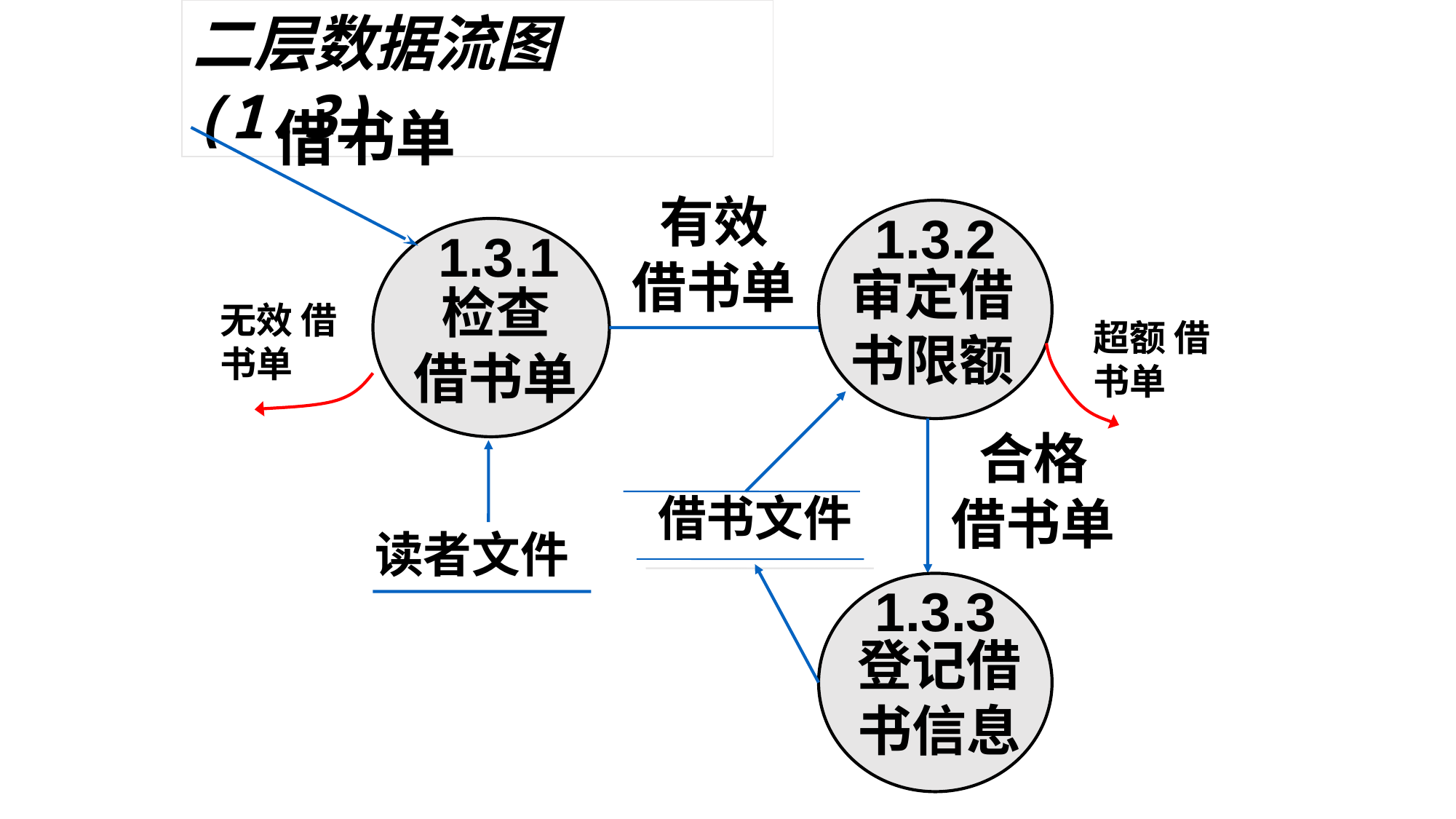

二层数据流图 (1.3)
借书单

有效
借书单
1.3.2

1.3.1

审定借书限额
检查
借书单
无效 借书单
超额 借书单

合格
借书单

借书文件

读者文件

1.3.3

登记借书信息